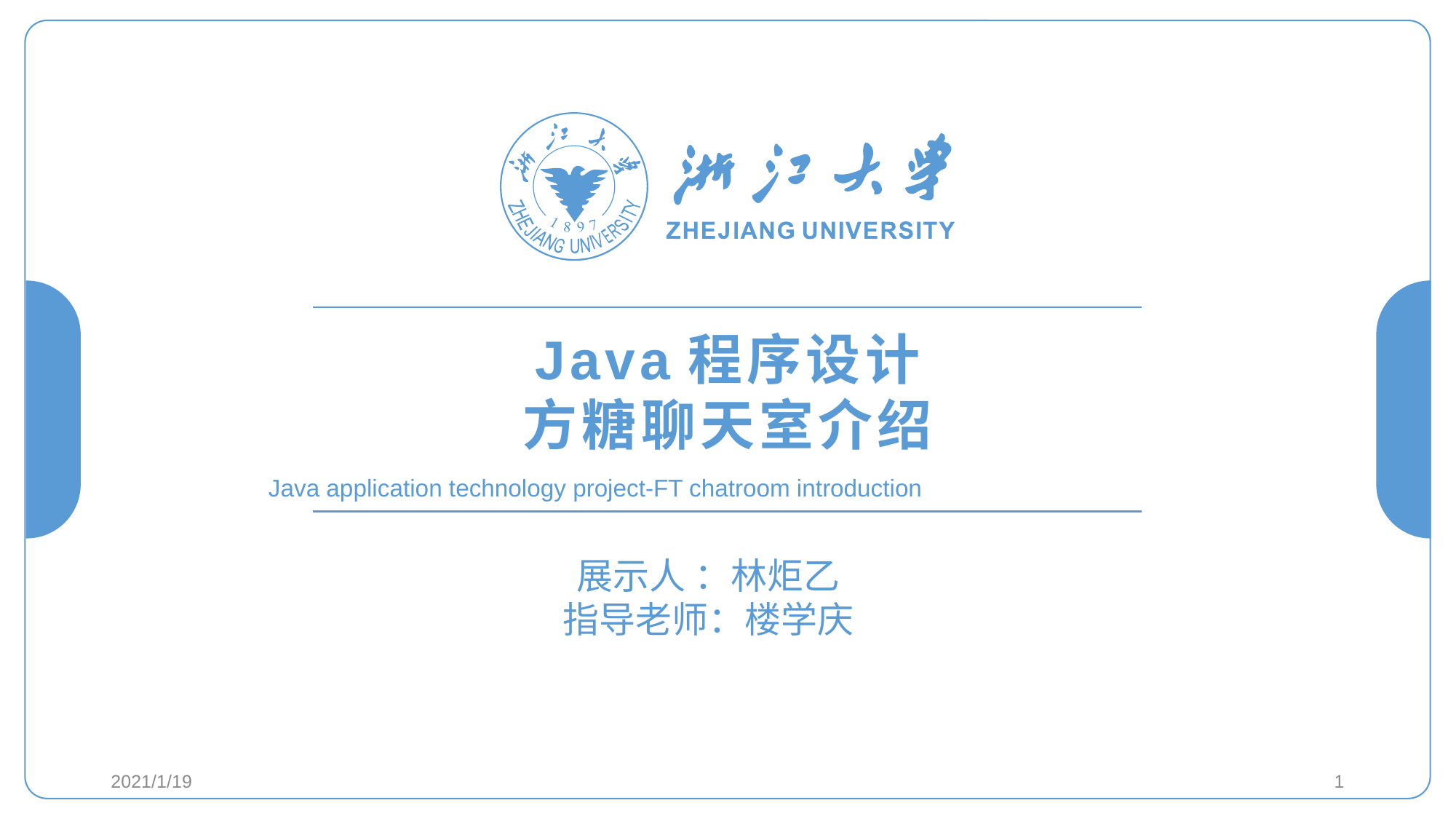

Java程序设计
方糖聊天室介绍

Java application technology project-FT chatroom introduction
展示人 ：林炬乙
指导老师：楼学庆
2021/1/19
1